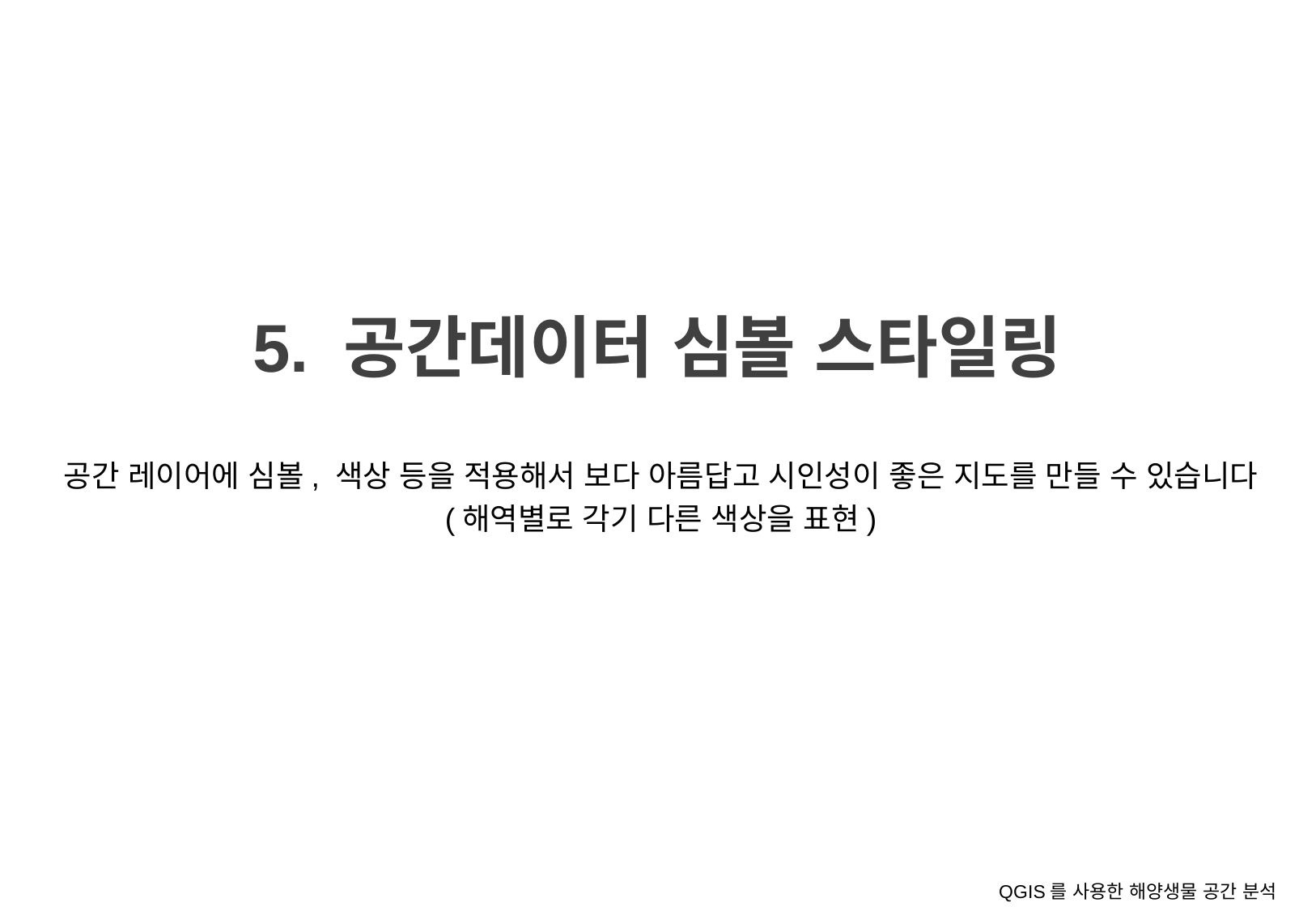

5. 공간데이터 심볼 스타일링
공간 레이어에 심볼, 색상 등을 적용해서 보다 아름답고 시인성이 좋은 지도를 만들 수 있습니다
(해역별로 각기 다른 색상을 표현)